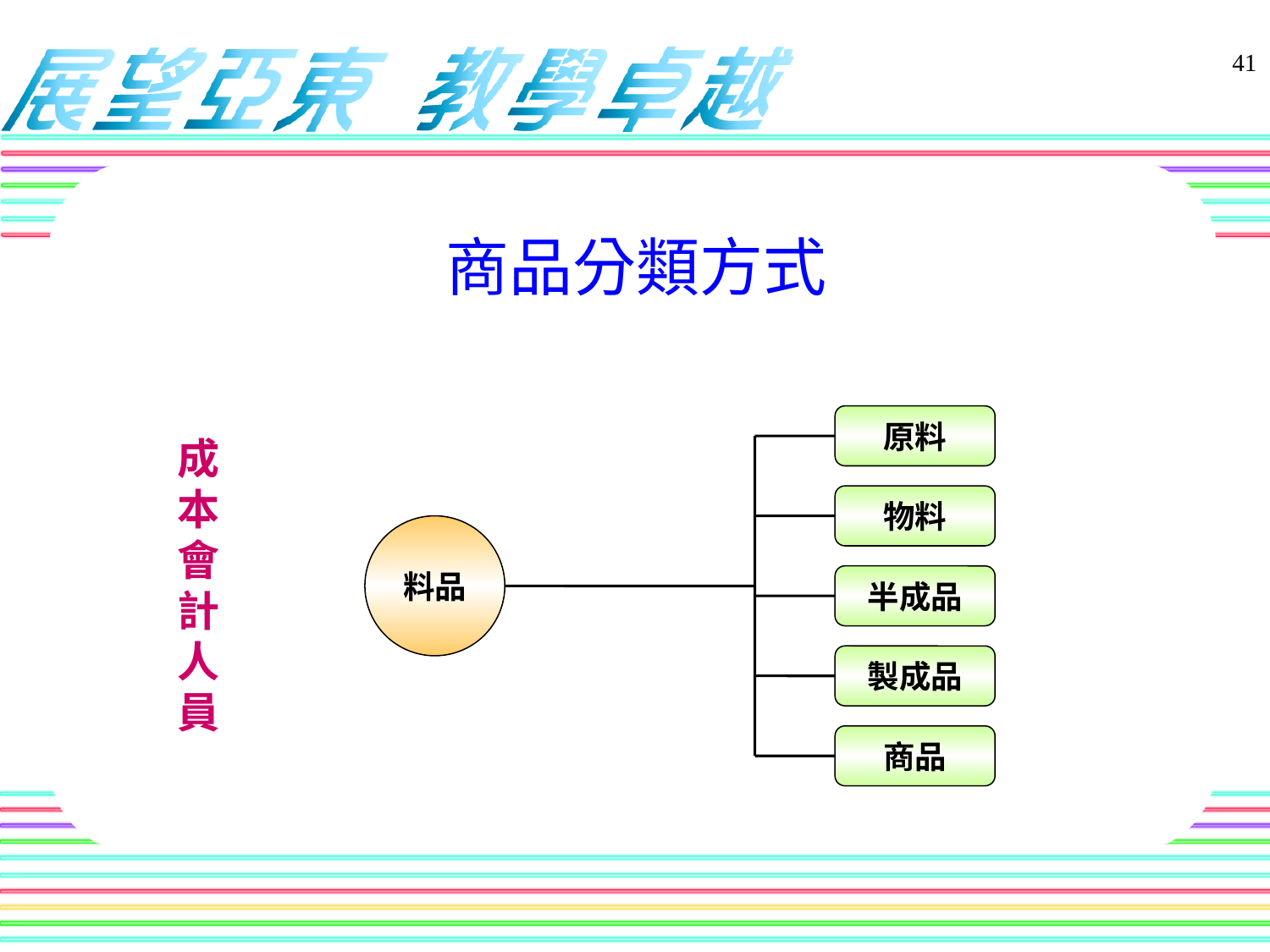

41
商品分類方式
原料
成本會計人員

物料
料品

半成品

製成品

商品